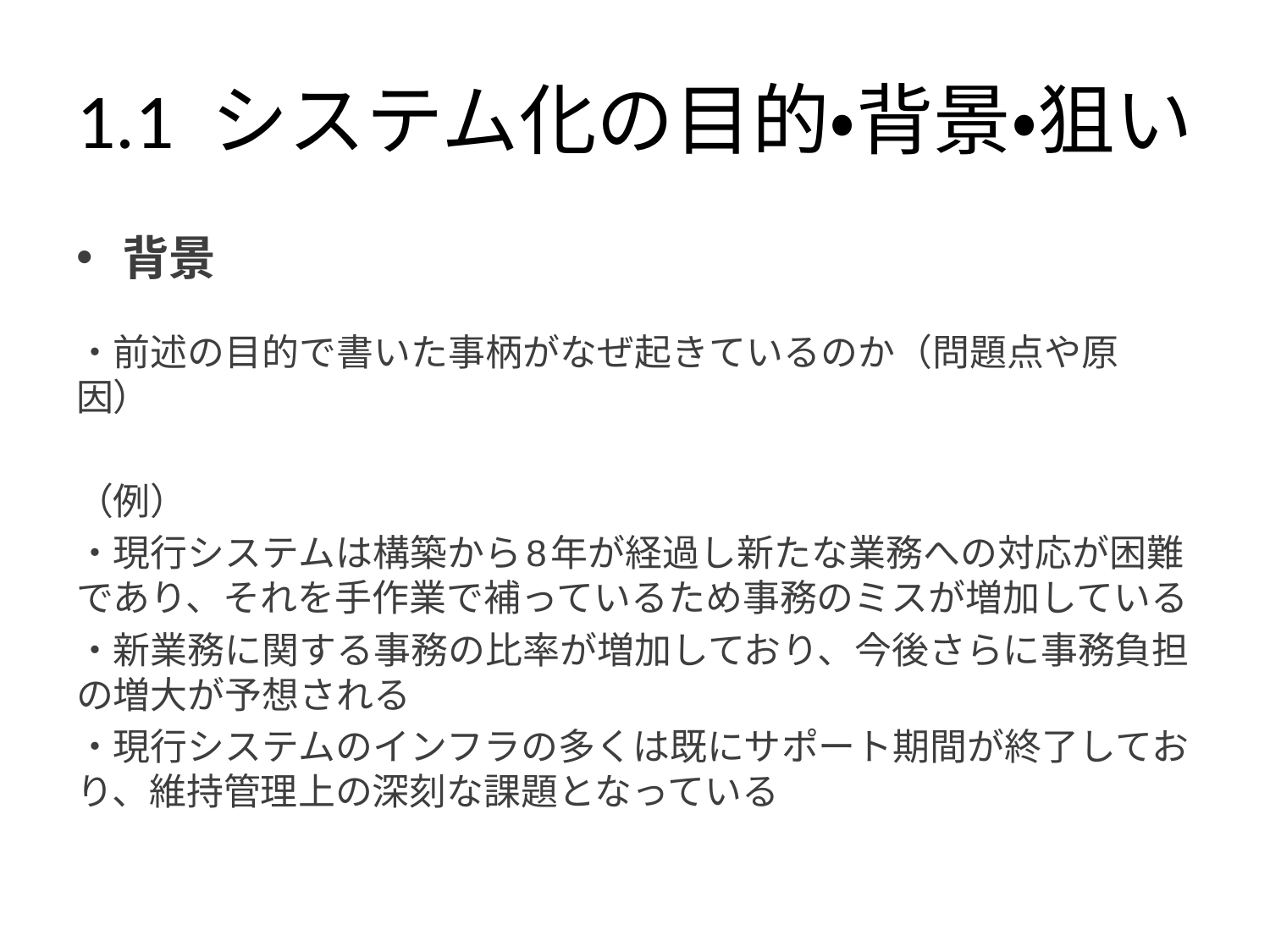

# 1.1 システム化の目的・背景・狙い
背景

・前述の目的で書いた事柄がなぜ起きているのか（問題点や原因）

（例）
・現行システムは構築から8年が経過し新たな業務への対応が困難であり、それを手作業で補っているため事務のミスが増加している
・新業務に関する事務の比率が増加しており、今後さらに事務負担の増大が予想される
・現行システムのインフラの多くは既にサポート期間が終了しており、維持管理上の深刻な課題となっている